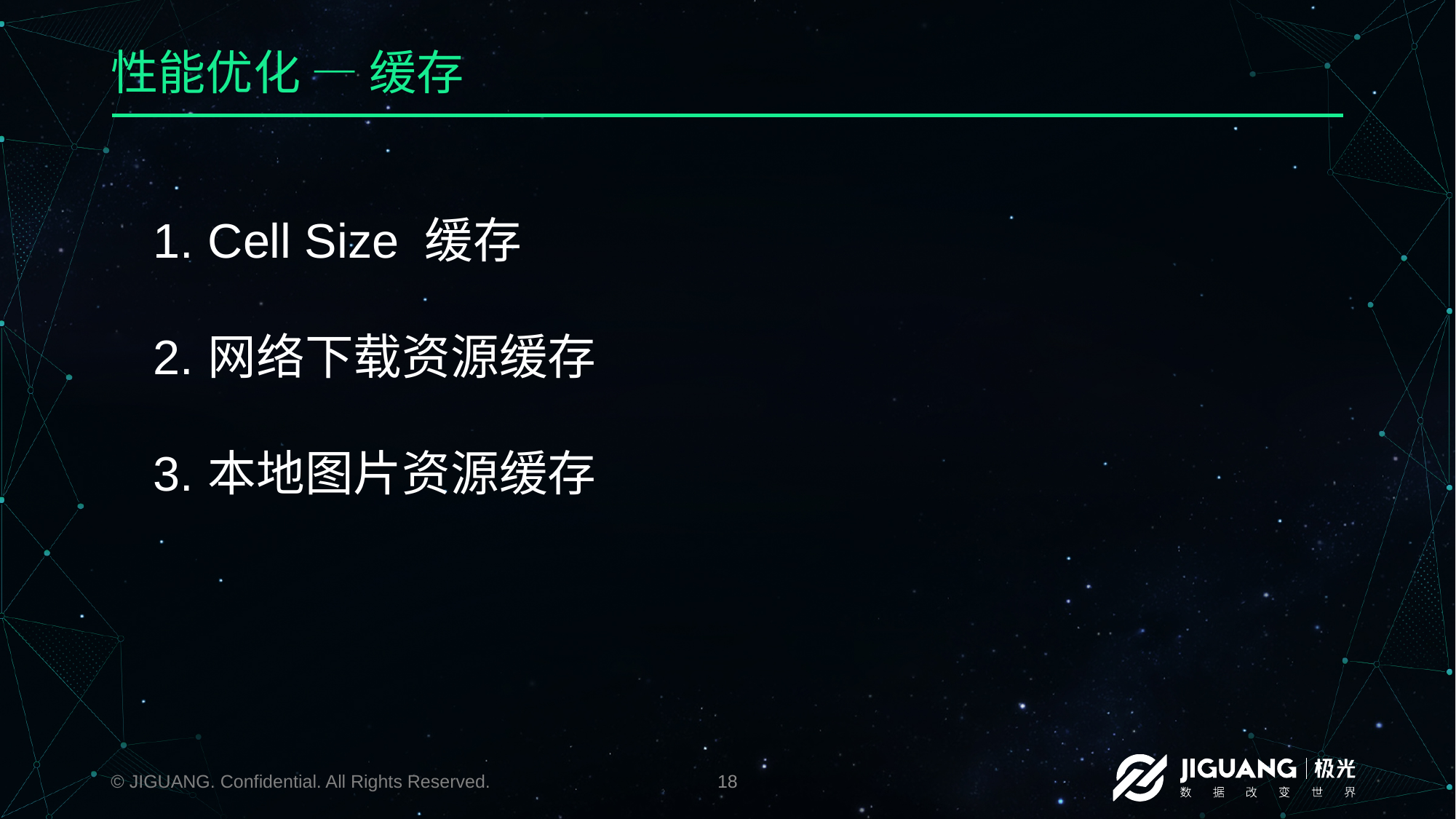

# 性能优化 — 缓存
Cell Size 缓存

网络下载资源缓存

本地图片资源缓存

© JIGUANG. Confidential. All Rights Reserved.
18